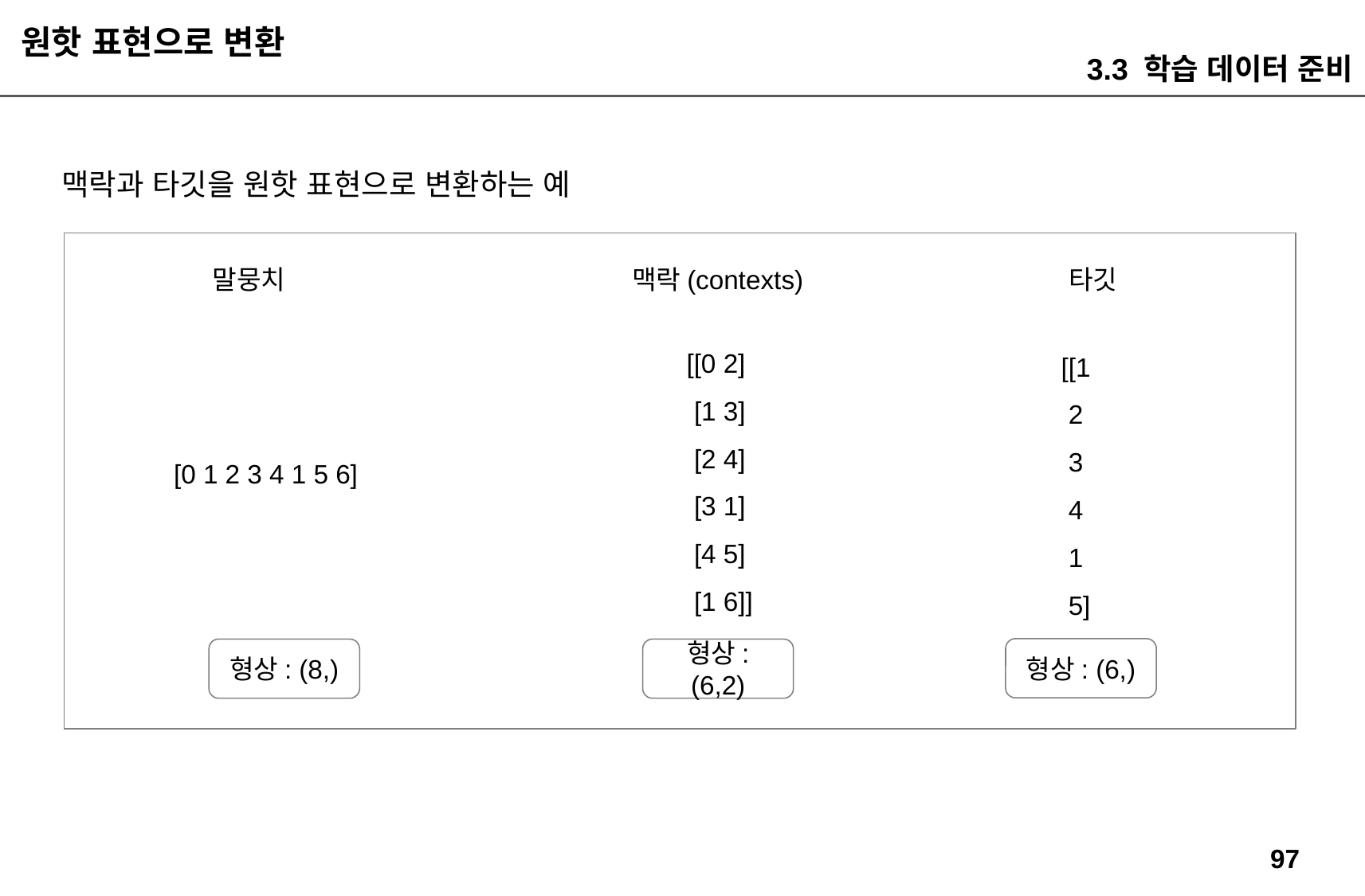

원핫 표현으로 변환
3.3 학습 데이터 준비
맥락과 타깃을 원핫 표현으로 변환하는 예

말뭉치
맥락(contexts)
타깃
[[0 2]
 [1 3]
 [2 4]
 [3 1]
 [4 5]
 [1 6]]
[[1
 2
 3
 4
 1
 5]
[0 1 2 3 4 1 5 6]
형상: (6,)
형상: (8,)
형상: (6,2)